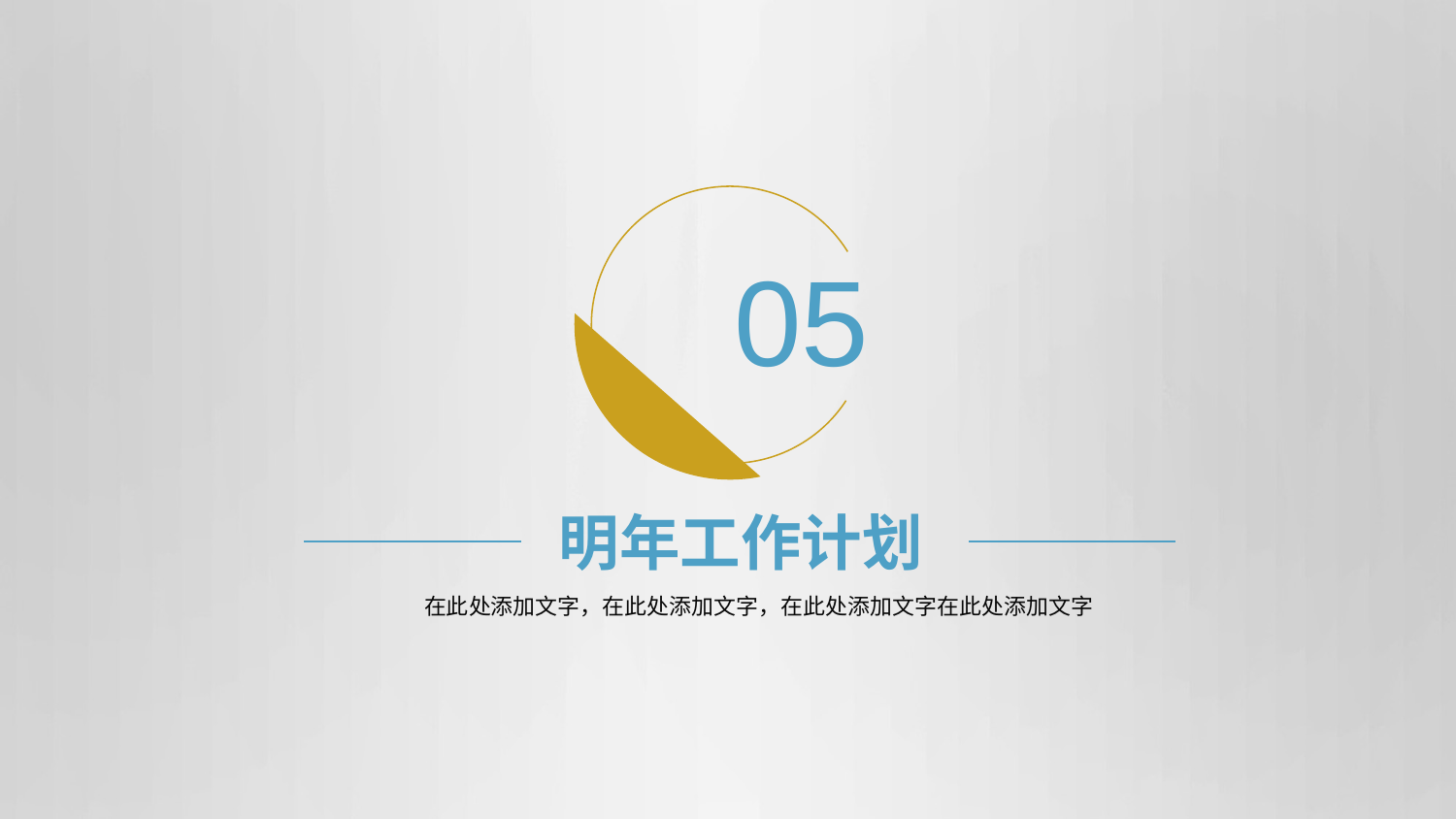

05
明年工作计划
在此处添加文字，在此处添加文字，在此处添加文字在此处添加文字